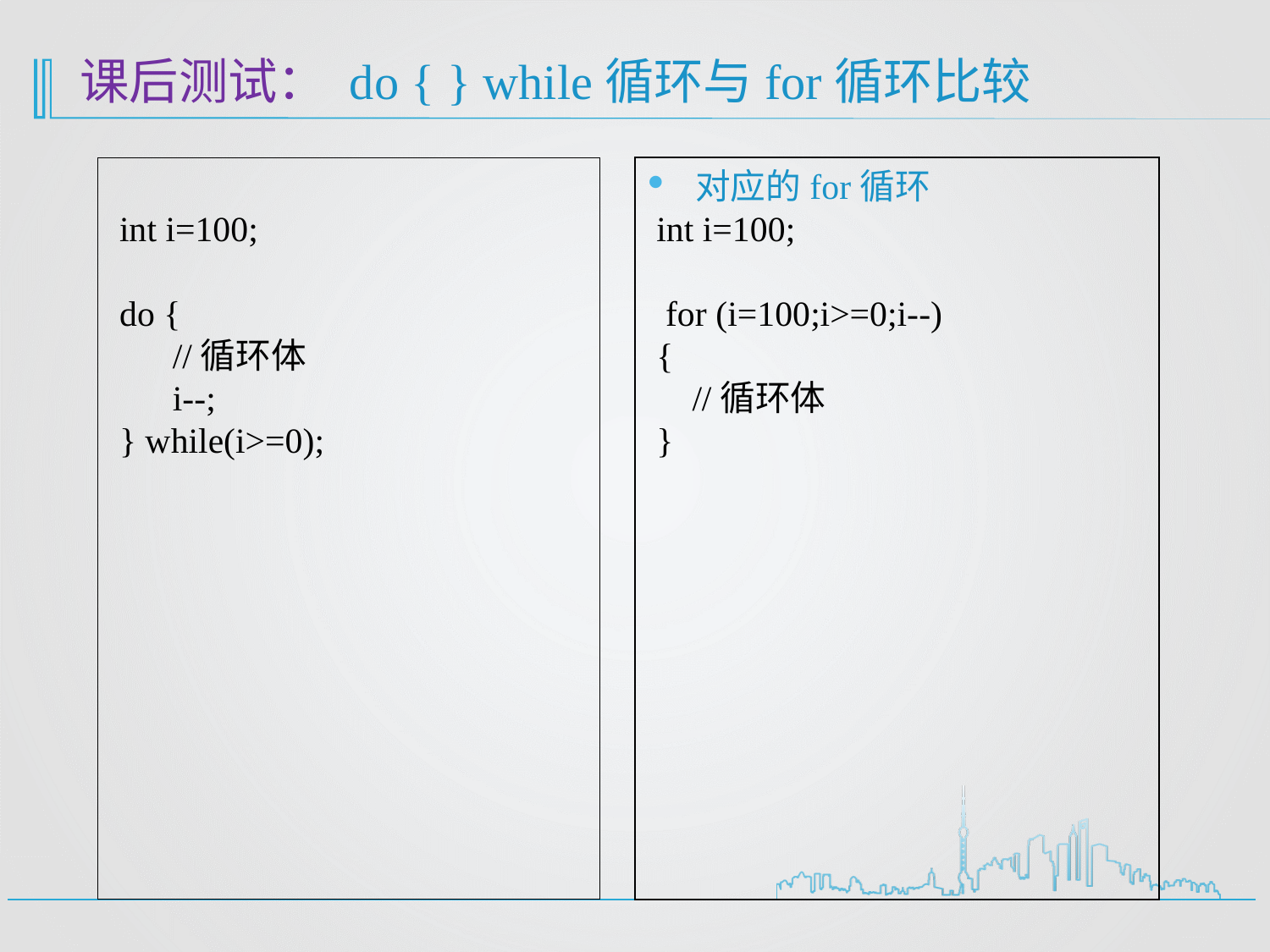

# 课后测试： do { } while循环与for循环比较

 int i=100;

 do {
       //循环体
       i--;
 } while(i>=0);
对应的for循环
 int i=100;

  for (i=100;i>=0;i--)
 {
     //循环体
 }